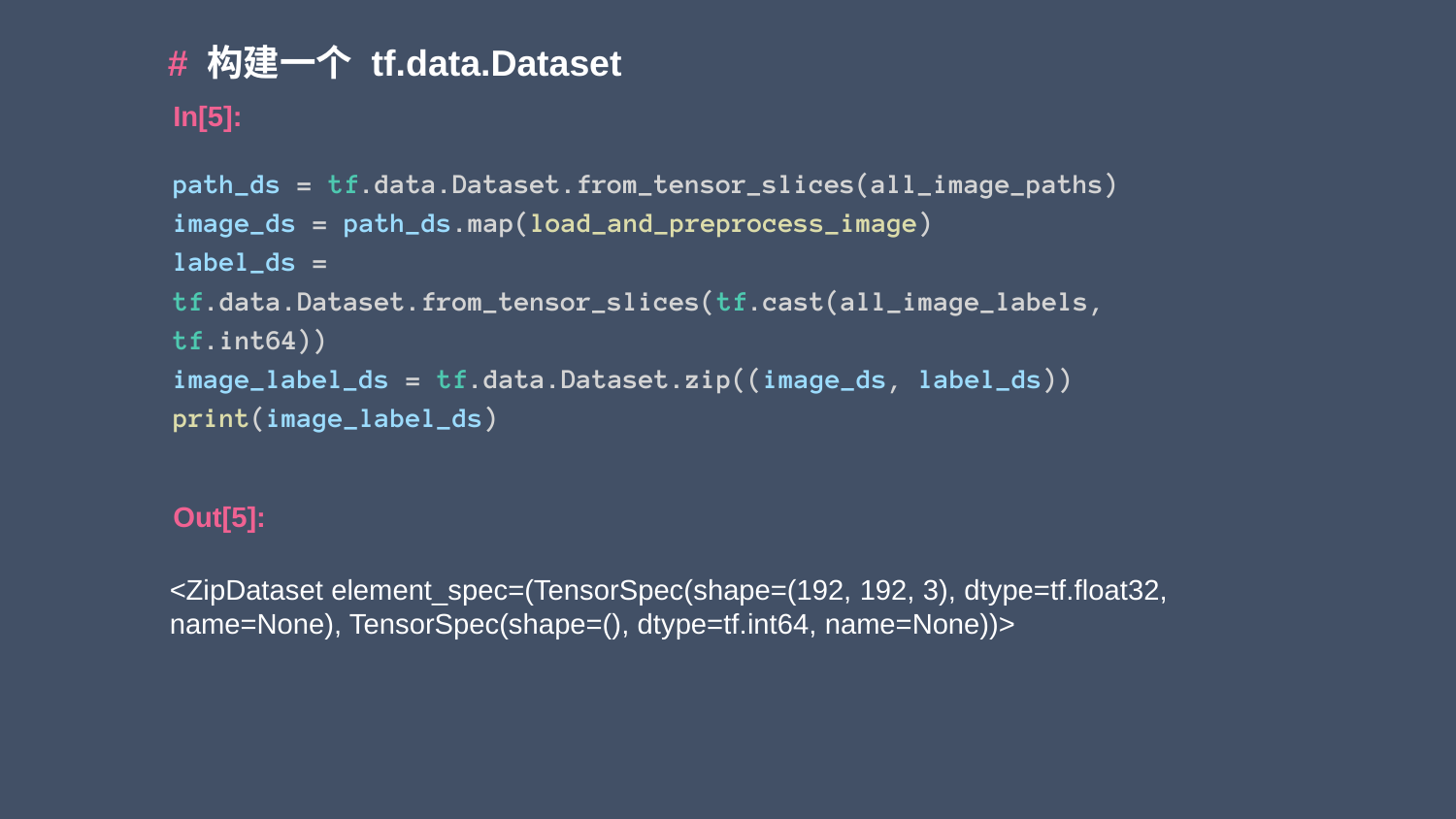

# 构建一个 tf.data.Dataset
In[5]:
path_ds = tf.data.Dataset.from_tensor_slices(all_image_paths)
image_ds = path_ds.map(load_and_preprocess_image)
label_ds = tf.data.Dataset.from_tensor_slices(tf.cast(all_image_labels, tf.int64))
image_label_ds = tf.data.Dataset.zip((image_ds, label_ds))
print(image_label_ds)

Out[5]:
<ZipDataset element_spec=(TensorSpec(shape=(192, 192, 3), dtype=tf.float32, name=None), TensorSpec(shape=(), dtype=tf.int64, name=None))>